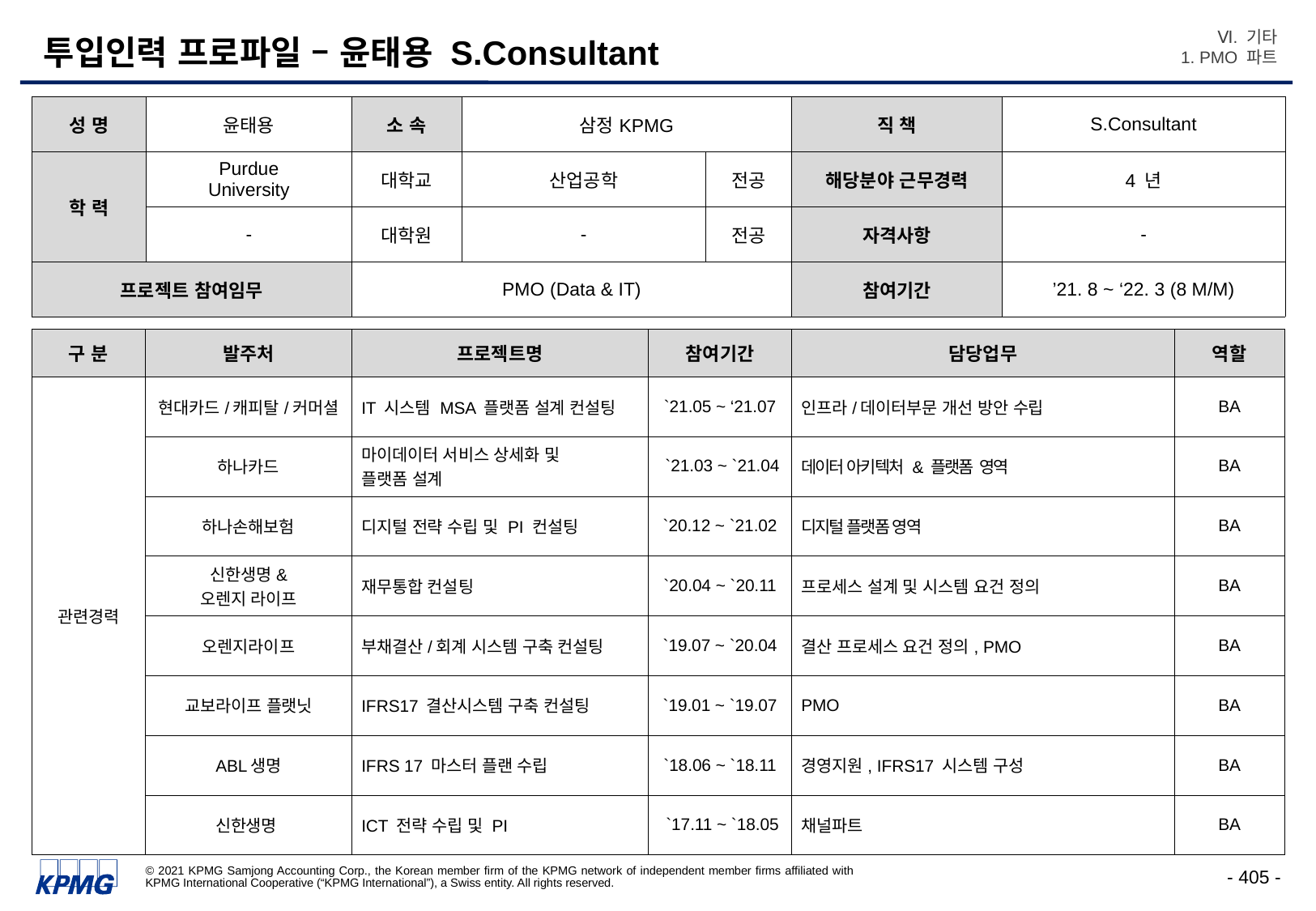

Ⅵ. 기타
1. PMO 파트
# 투입인력 프로파일 – 윤태용 S.Consultant
| 성 명 | 윤태용 | 소 속 | 삼정KPMG |  | 직 책 | S.Consultant |
| --- | --- | --- | --- | --- | --- | --- |
| 학 력 | Purdue University | 대학교 | 산업공학 | 전공 | 해당분야 근무경력 | 4 년 |
|  | - | 대학원 | - | 전공 | 자격사항 | - |
| 프로젝트 참여임무 |  | PMO (Data & IT) |  |  | 참여기간 | ’21. 8 ~ ‘22. 3 (8 M/M) |
| 구 분 | 발주처 | 프로젝트명 | 참여기간 | 담당업무 | 역할 |
| --- | --- | --- | --- | --- | --- |
| 관련경력 | 현대카드/캐피탈/커머셜 | IT 시스템 MSA 플랫폼 설계 컨설팅 | `21.05 ~ ‘21.07 | 인프라/데이터부문 개선 방안 수립 | BA |
|  | 하나카드 | 마이데이터 서비스 상세화 및 플랫폼 설계 | `21.03 ~ `21.04 | 데이터 아키텍처 & 플랫폼 영역 | BA |
|  | 하나손해보험 | 디지털 전략 수립 및 PI 컨설팅 | `20.12 ~ `21.02 | 디지털 플랫폼 영역 | BA |
|  | 신한생명& 오렌지 라이프 | 재무통합 컨설팅 | `20.04 ~ `20.11 | 프로세스 설계 및 시스템 요건 정의 | BA |
|  | 오렌지라이프 | 부채결산/회계 시스템 구축 컨설팅 | `19.07 ~ `20.04 | 결산 프로세스 요건 정의, PMO | BA |
|  | 교보라이프 플랫닛 | IFRS17 결산시스템 구축 컨설팅 | `19.01 ~ `19.07 | PMO | BA |
|  | ABL생명 | IFRS 17 마스터 플랜 수립 | `18.06 ~ `18.11 | 경영지원, IFRS17 시스템 구성 | BA |
|  | 신한생명 | ICT 전략 수립 및 PI | `17.11 ~ `18.05 | 채널파트 | BA |